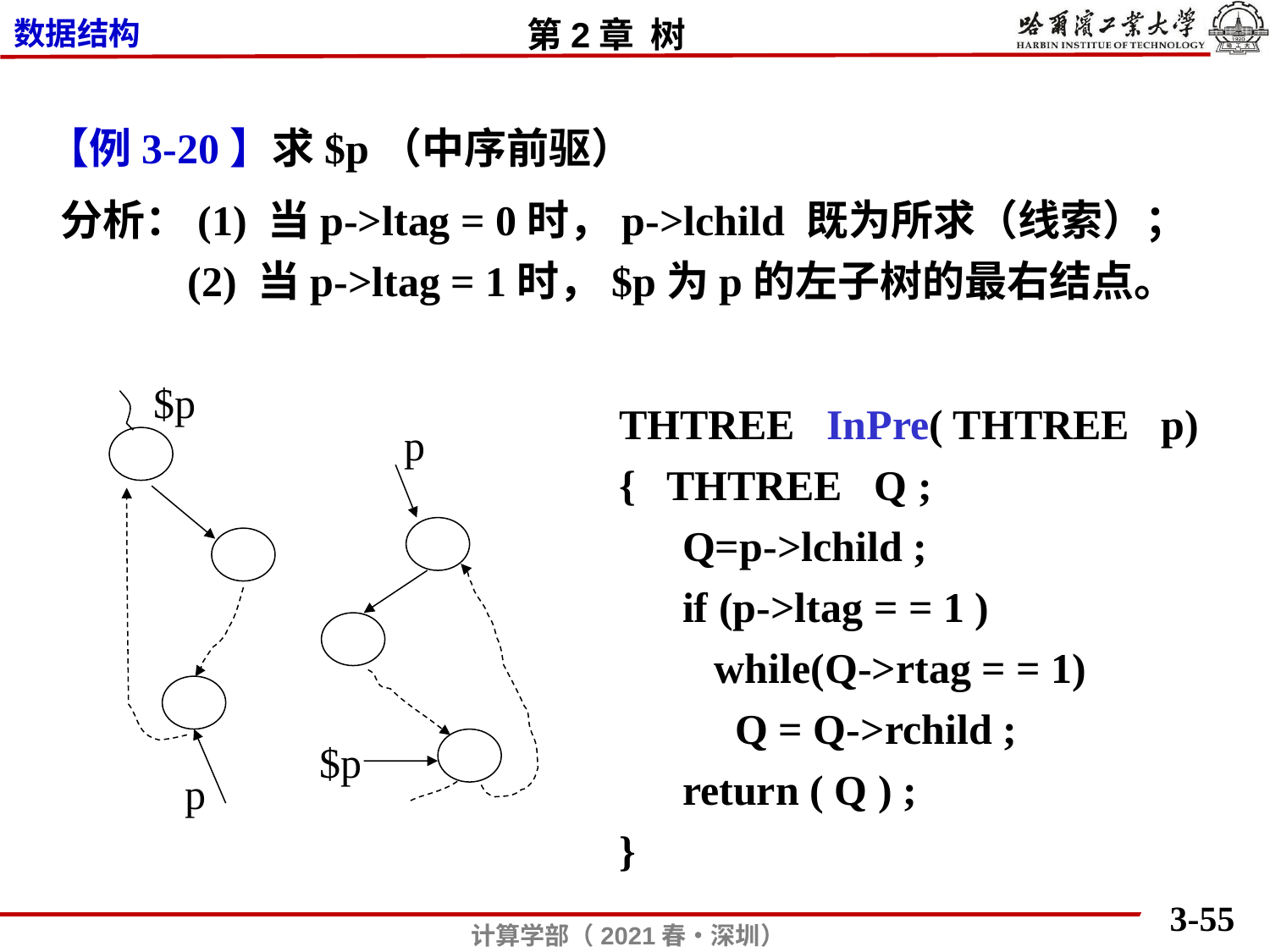

【例3-20】求$p（中序前驱）
分析：(1) 当p->ltag = 0时，p->lchild 既为所求（线索）；
            (2) 当p->ltag = 1时，$p为p的左子树的最右结点。
$p

p
THTREE   InPre( THTREE   p)
{   THTREE   Q ;
      Q=p->lchild ;
      if (p->ltag = = 1 )
         while(Q->rtag = = 1)
           Q = Q->rchild ;
      return ( Q ) ;
}
p

$p